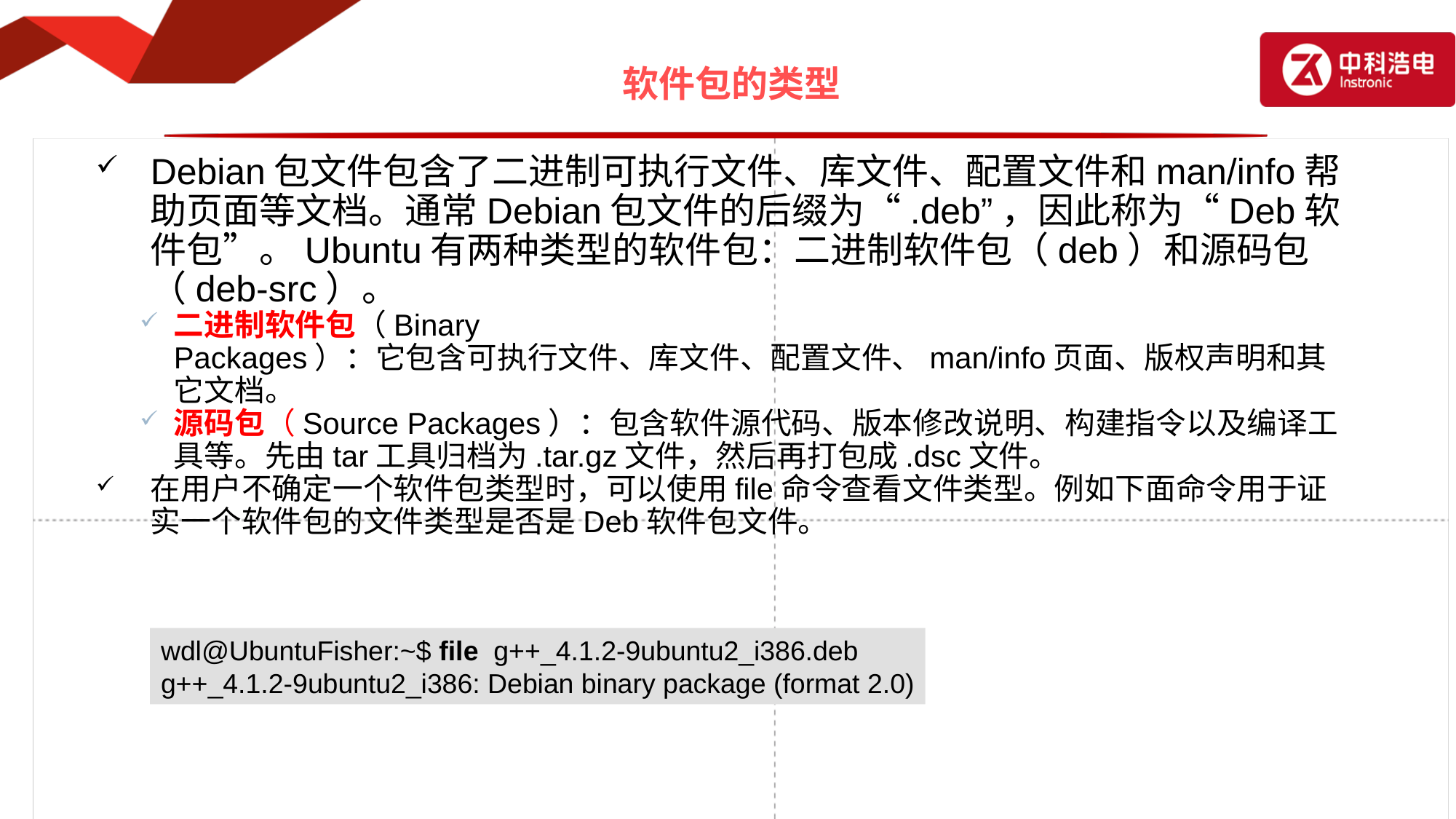

# 软件包的类型
Debian包文件包含了二进制可执行文件、库文件、配置文件和man/info帮助页面等文档。通常Debian包文件的后缀为“.deb”，因此称为“Deb软件包”。Ubuntu有两种类型的软件包：二进制软件包（deb）和源码包（deb-src）。
二进制软件包（Binary Packages）：它包含可执行文件、库文件、配置文件、man/info页面、版权声明和其它文档。
源码包（Source Packages）：包含软件源代码、版本修改说明、构建指令以及编译工具等。先由tar工具归档为.tar.gz文件，然后再打包成.dsc文件。
在用户不确定一个软件包类型时，可以使用file命令查看文件类型。例如下面命令用于证实一个软件包的文件类型是否是Deb软件包文件。

wdl@UbuntuFisher:~$ file  g++_4.1.2-9ubuntu2_i386.deb
g++_4.1.2-9ubuntu2_i386: Debian binary package (format 2.0)